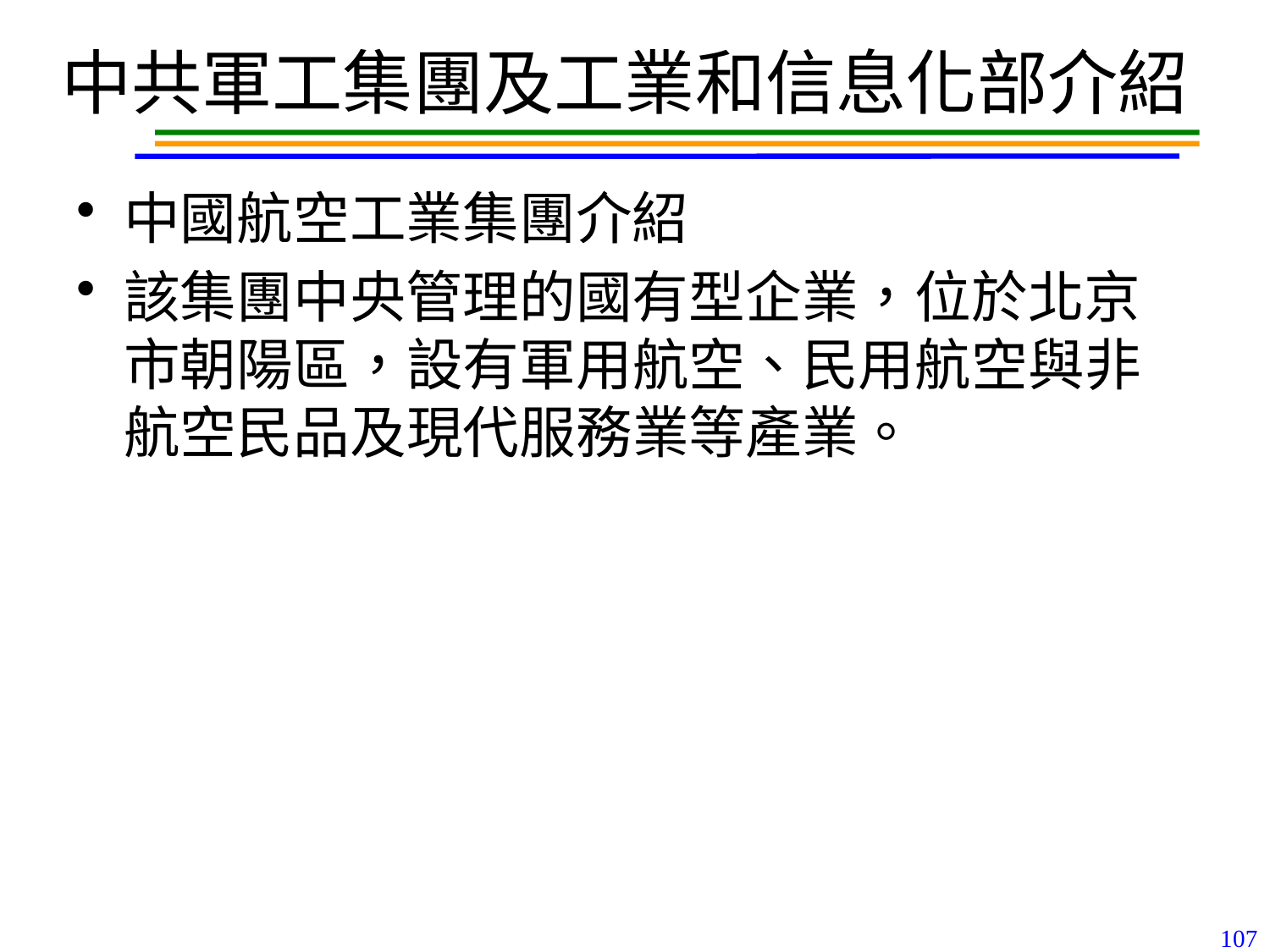

# 中共軍工集團及工業和信息化部介紹
中國航空工業集團介紹
該集團中央管理的國有型企業，位於北京市朝陽區，設有軍用航空、民用航空與非航空民品及現代服務業等產業。

107